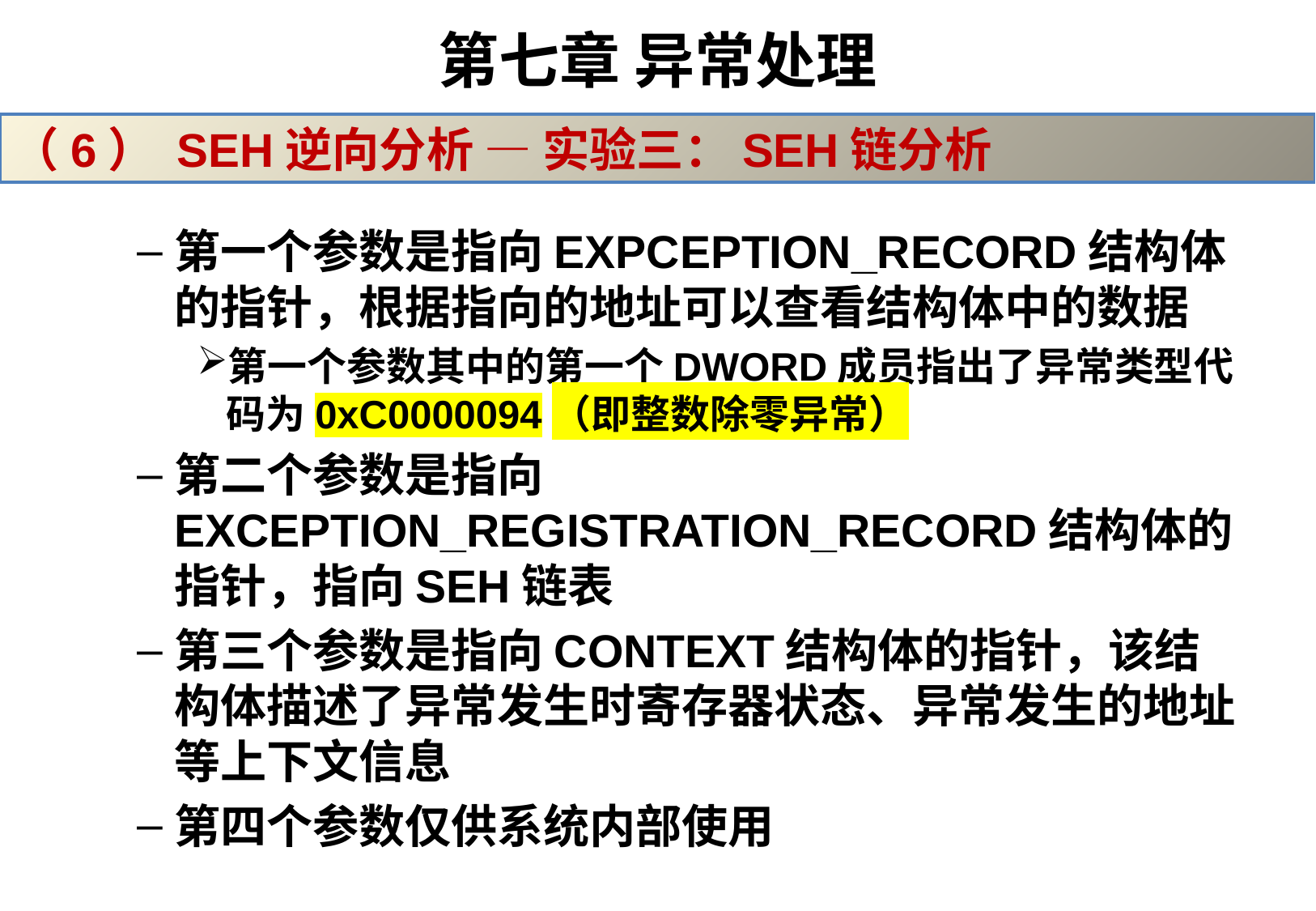

# 第七章 异常处理
（6） SEH逆向分析 — 实验三：SEH链分析
第一个参数是指向EXPCEPTION_RECORD结构体的指针，根据指向的地址可以查看结构体中的数据
第一个参数其中的第一个DWORD成员指出了异常类型代码为0xC0000094（即整数除零异常）
第二个参数是指向EXCEPTION_REGISTRATION_RECORD结构体的指针，指向SEH链表
第三个参数是指向CONTEXT结构体的指针，该结构体描述了异常发生时寄存器状态、异常发生的地址等上下文信息
第四个参数仅供系统内部使用